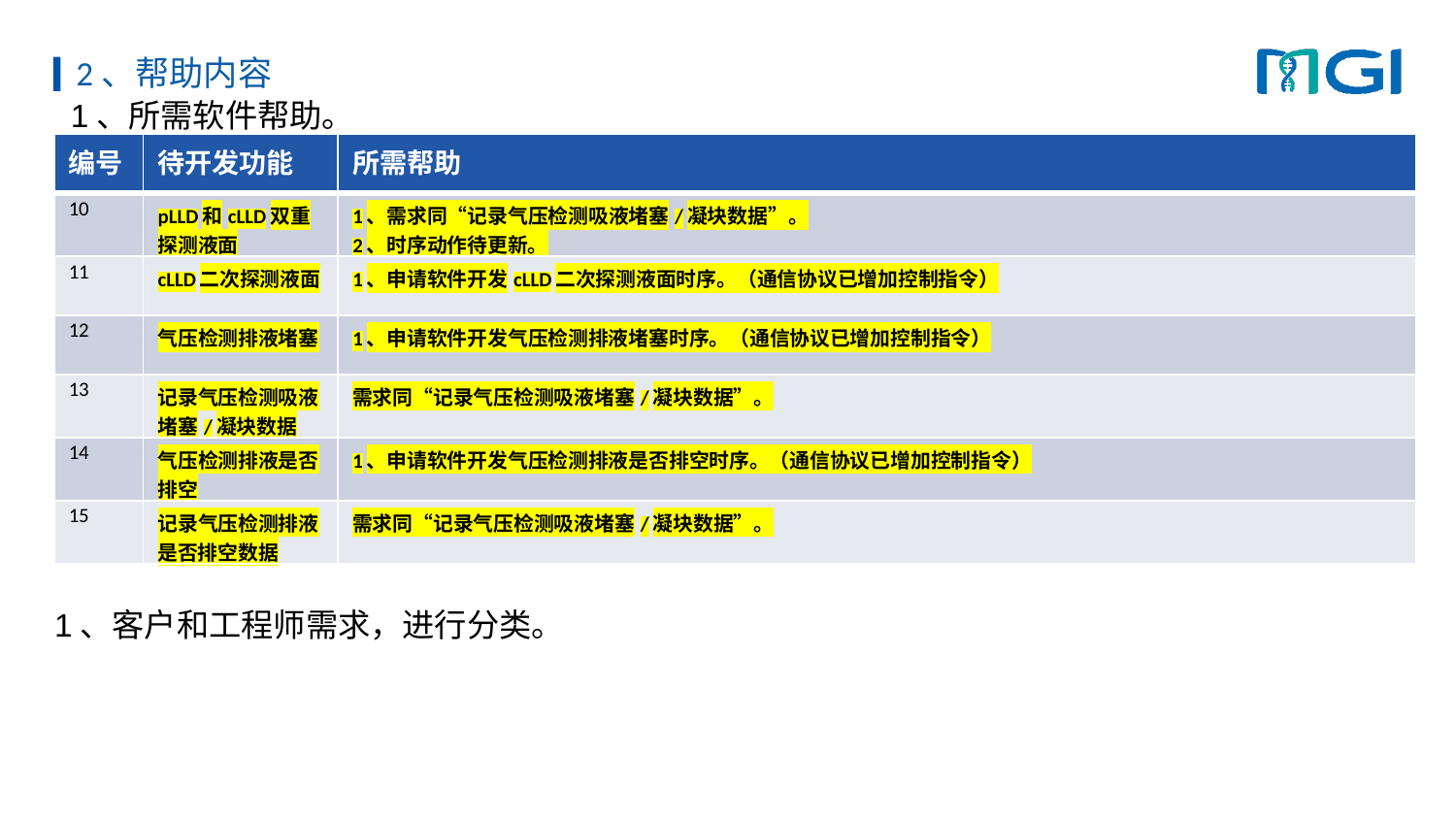

# 2、帮助内容
1、所需软件帮助。
| 编号 | 待开发功能 | 所需帮助 |
| --- | --- | --- |
| 10 | pLLD和cLLD双重探测液面 | 1、需求同“记录气压检测吸液堵塞/凝块数据”。 2、时序动作待更新。 |
| 11 | cLLD二次探测液面 | 1、申请软件开发cLLD二次探测液面时序。（通信协议已增加控制指令） |
| 12 | 气压检测排液堵塞 | 1、申请软件开发气压检测排液堵塞时序。（通信协议已增加控制指令） |
| 13 | 记录气压检测吸液堵塞/凝块数据 | 需求同“记录气压检测吸液堵塞/凝块数据”。 |
| 14 | 气压检测排液是否排空 | 1、申请软件开发气压检测排液是否排空时序。（通信协议已增加控制指令） |
| 15 | 记录气压检测排液是否排空数据 | 需求同“记录气压检测吸液堵塞/凝块数据”。 |
1、客户和工程师需求，进行分类。